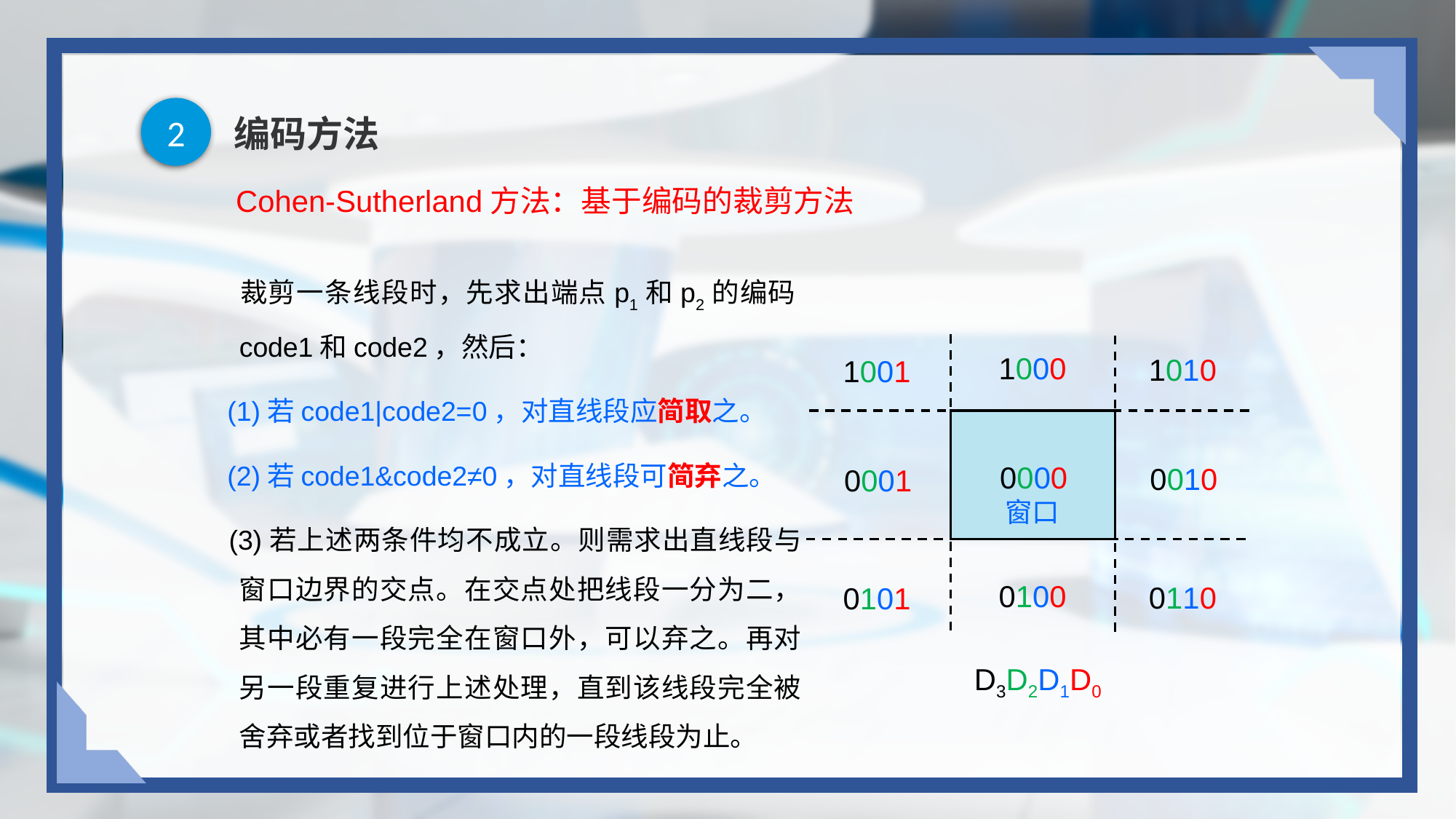

2
# 编码方法
Cohen-Sutherland方法：基于编码的裁剪方法
	裁剪一条线段时，先求出端点p1和p2的编码code1和code2，然后：
  (1)若code1|code2=0，对直线段应简取之。
  (2)若code1&code2≠0，对直线段可简弃之。
  (3)若上述两条件均不成立。则需求出直线段与窗口边界的交点。在交点处把线段一分为二，其中必有一段完全在窗口外，可以弃之。再对另一段重复进行上述处理，直到该线段完全被舍弃或者找到位于窗口内的一段线段为止。
1000
1010
1001

0000
0010
0001
窗口
0100
0110
0101
D3D2D1D0